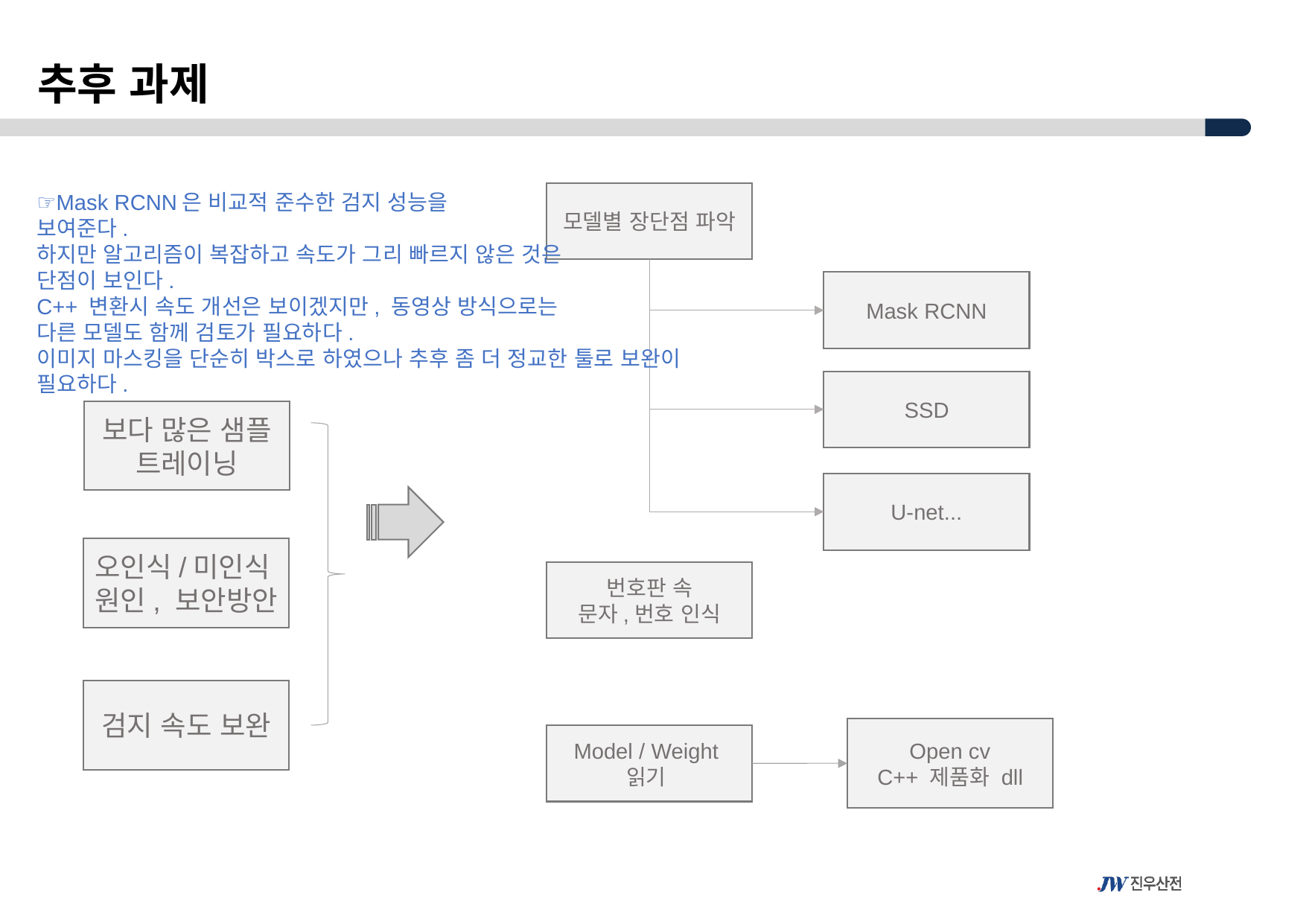

추후 과제
☞Mask RCNN은 비교적 준수한 검지 성능을
보여준다.
하지만 알고리즘이 복잡하고 속도가 그리 빠르지 않은 것은
단점이 보인다.
C++ 변환시 속도 개선은 보이겠지만, 동영상 방식으로는
다른 모델도 함께 검토가 필요하다.
이미지 마스킹을 단순히 박스로 하였으나 추후 좀 더 정교한 툴로 보완이
필요하다.
모델별 장단점 파악
Mask RCNN
SSD
보다 많은 샘플
트레이닝

U-net...

오인식/미인식
원인, 보안방안
번호판 속
문자,번호 인식
검지 속도 보완
Open cv
C++ 제품화 dll
Model / Weight
읽기